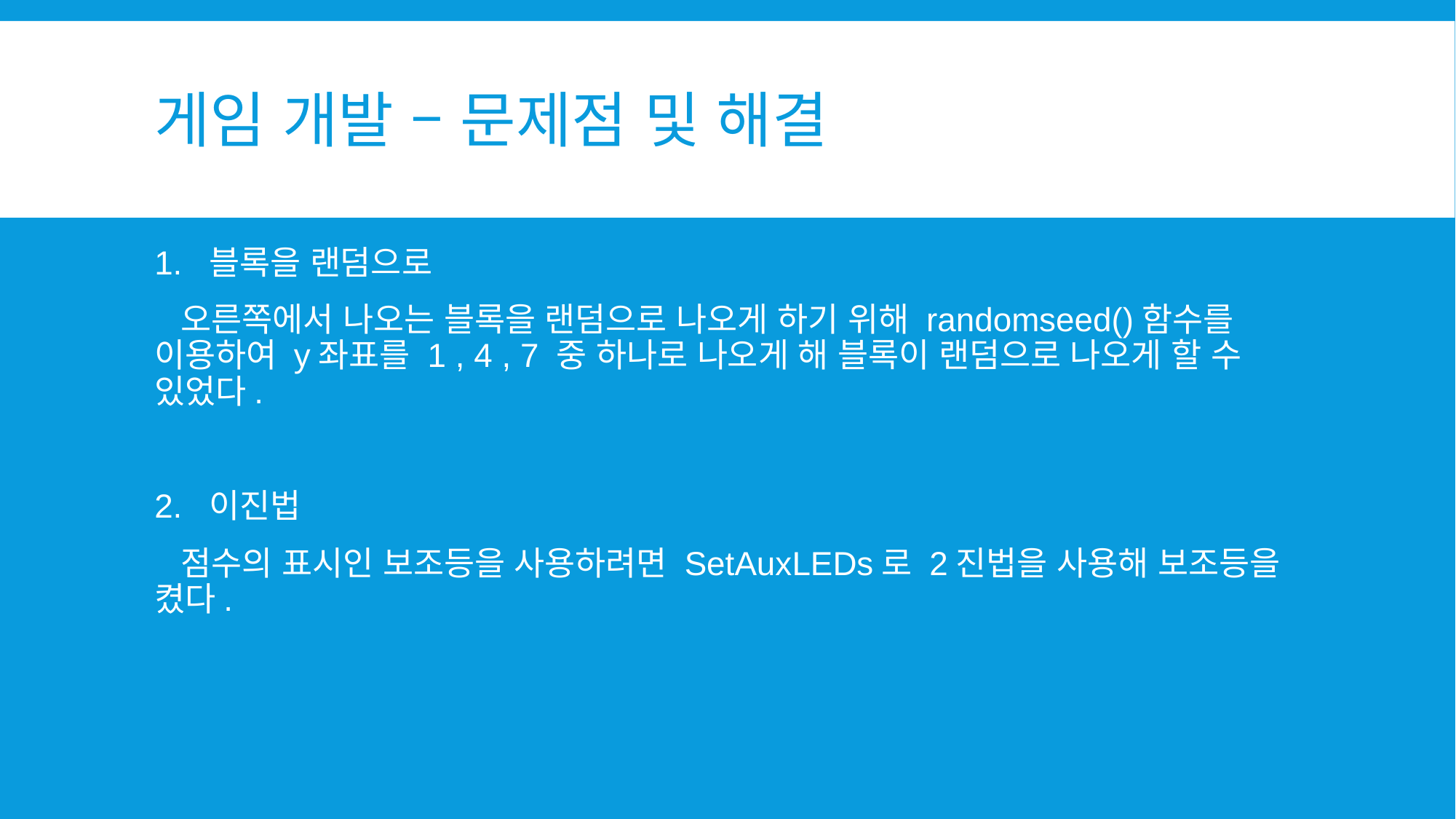

# 게임 개발 – 문제점 및 해결
블록을 랜덤으로
  오른쪽에서 나오는 블록을 랜덤으로 나오게 하기 위해 randomseed()함수를 이용하여 y좌표를 1 , 4 , 7 중 하나로 나오게 해 블록이 랜덤으로 나오게 할 수 있었다.

이진법
  점수의 표시인 보조등을 사용하려면 SetAuxLEDs로 2진법을 사용해 보조등을 켰다.